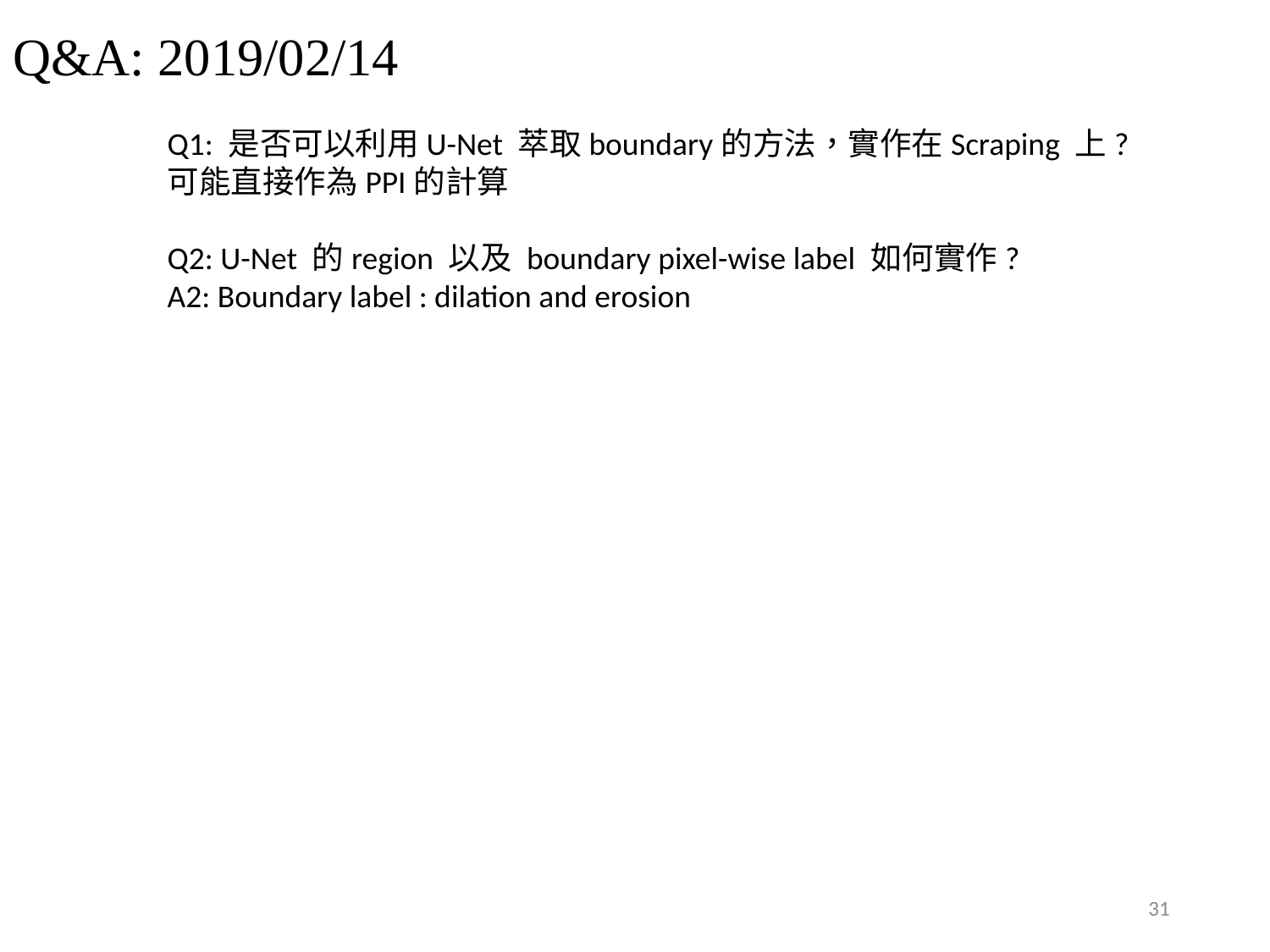

# Q&A: 2019/02/14
Q1: 是否可以利用U-Net 萃取boundary的方法，實作在Scraping 上?可能直接作為PPI的計算

Q2: U-Net 的region 以及 boundary pixel-wise label 如何實作?
A2: Boundary label : dilation and erosion
31